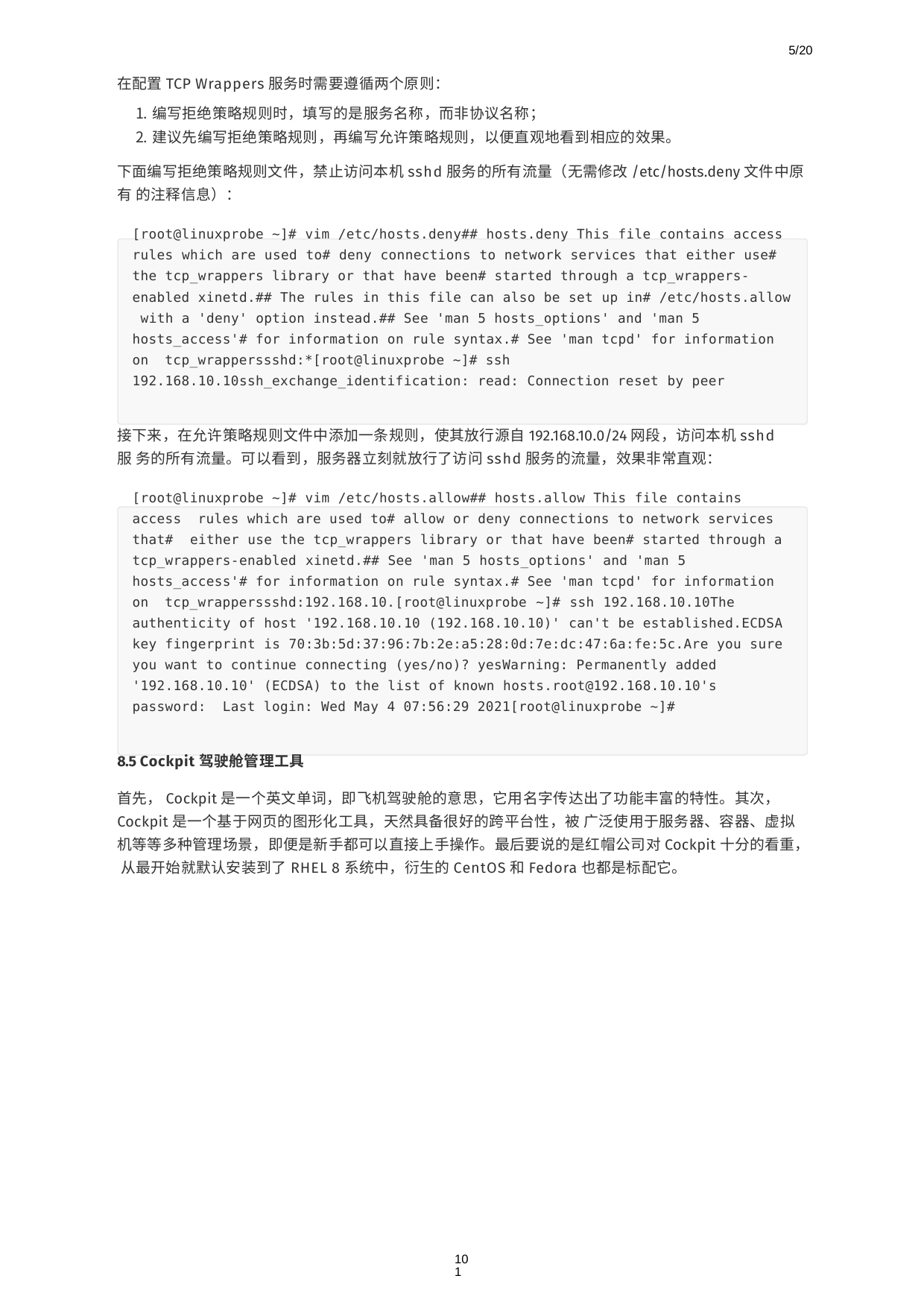

5/20

在配置TCP Wrappers服务时需要遵循两个原则：

编写拒绝策略规则时，填写的是服务名称，而非协议名称；
建议先编写拒绝策略规则，再编写允许策略规则，以便直观地看到相应的效果。
下面编写拒绝策略规则文件，禁止访问本机sshd服务的所有流量（无需修改/etc/hosts.deny文件中原有 的注释信息）：

[root@linuxprobe ~]# vim /etc/hosts.deny## hosts.deny This file contains access  rules which are used to# deny connections to network services that either use#  the tcp_wrappers library or that have been# started through a tcp_wrappers-  enabled xinetd.## The rules in this file can also be set up in# /etc/hosts.allow  with a 'deny' option instead.## See 'man 5 hosts_options' and 'man 5  hosts_access'# for information on rule syntax.# See 'man tcpd' for information on  tcp_wrapperssshd:*[root@linuxprobe ~]# ssh  192.168.10.10ssh_exchange_identification: read: Connection reset by peer

接下来，在允许策略规则文件中添加一条规则，使其放行源自192.168.10.0/24网段，访问本机sshd服 务的所有流量。可以看到，服务器立刻就放行了访问sshd服务的流量，效果非常直观：

[root@linuxprobe ~]# vim /etc/hosts.allow## hosts.allow This file contains access  rules which are used to# allow or deny connections to network services that#  either use the tcp_wrappers library or that have been# started through a  tcp_wrappers-enabled xinetd.## See 'man 5 hosts_options' and 'man 5  hosts_access'# for information on rule syntax.# See 'man tcpd' for information on  tcp_wrapperssshd:192.168.10.[root@linuxprobe ~]# ssh 192.168.10.10The  authenticity of host '192.168.10.10 (192.168.10.10)' can't be established.ECDSA  key fingerprint is 70:3b:5d:37:96:7b:2e:a5:28:0d:7e:dc:47:6a:fe:5c.Are you sure  you want to continue connecting (yes/no)? yesWarning: Permanently added  '192.168.10.10' (ECDSA) to the list of known hosts.root@192.168.10.10's password:  Last login: Wed May 4 07:56:29 2021[root@linuxprobe ~]#

8.5 Cockpit驾驶舱管理工具
首先，Cockpit是一个英文单词，即飞机驾驶舱的意思，它用名字传达出了功能丰富的特性。其次，  Cockpit是一个基于网页的图形化工具，天然具备很好的跨平台性，被 广泛使用于服务器、容器、虚拟 机等等多种管理场景，即便是新手都可以直接上手操作。最后要说的是红帽公司对Cockpit十分的看重， 从最开始就默认安装到了RHEL 8系统中，衍生的CentOS和Fedora也都是标配它。

101